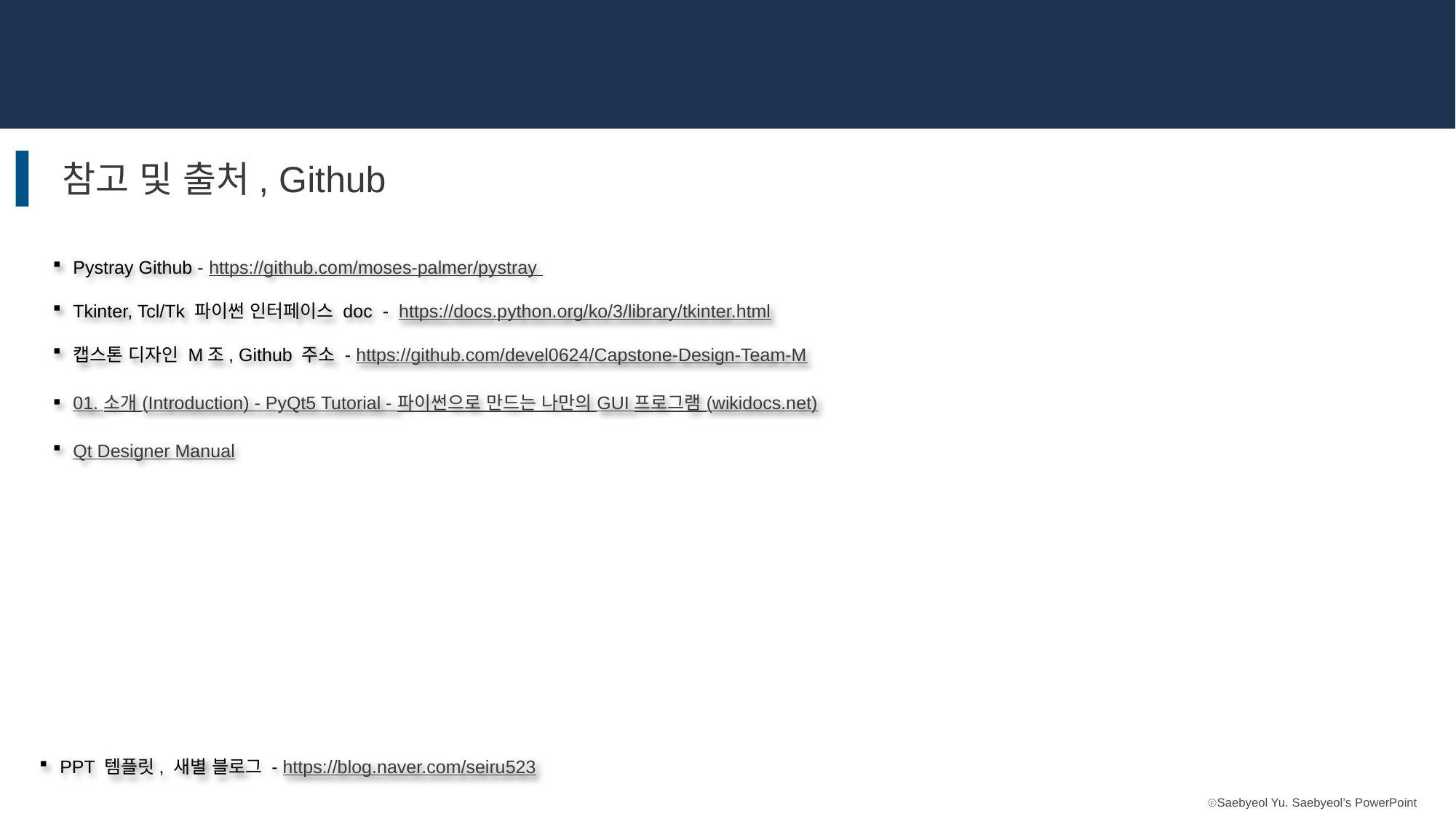

참고 및 출처, Github

Pystray Github - https://github.com/moses-palmer/pystray
Tkinter, Tcl/Tk 파이썬 인터페이스 doc  -  https://docs.python.org/ko/3/library/tkinter.html
캡스톤 디자인 M조, Github 주소 - https://github.com/devel0624/Capstone-Design-Team-M
01. 소개 (Introduction) - PyQt5 Tutorial - 파이썬으로 만드는 나만의 GUI 프로그램 (wikidocs.net)
Qt Designer Manual
PPT 템플릿, 새별 블로그 - https://blog.naver.com/seiru523